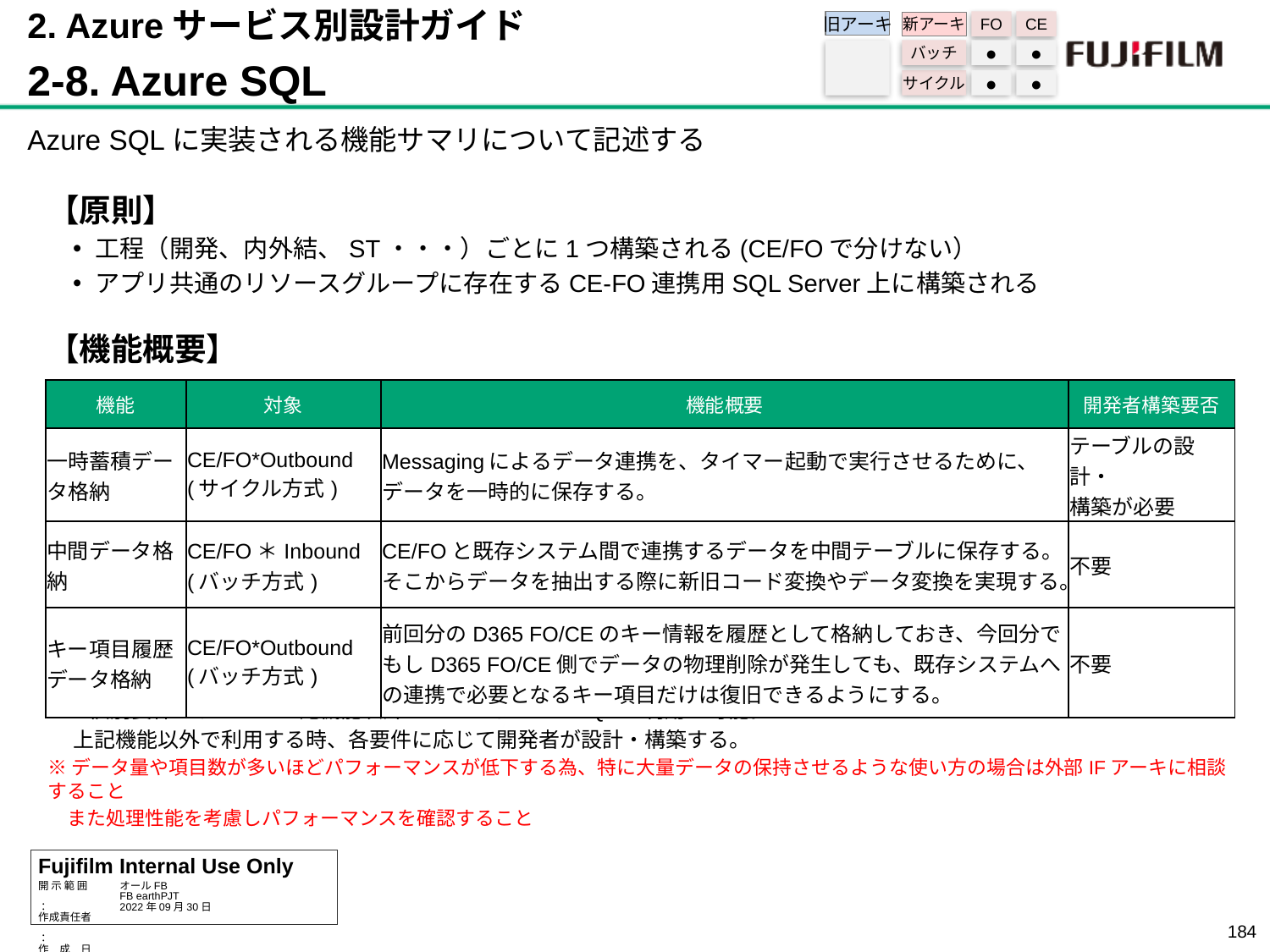

2. Azureサービス別設計ガイド
2-8. Azure SQL
旧アーキ
FO
CE
新アーキ
バッチ
●
●
サイクル
●
●

Azure SQLに実装される機能サマリについて記述する
【原則】
工程（開発、内外結、ST・・・）ごとに1つ構築される(CE/FOで分けない）
アプリ共通のリソースグループに存在するCE-FO連携用SQL Server上に構築される
【機能概要】

※IF個別要件によっては上記機能以外においてもAzure SQLの利用は可能。
　 上記機能以外で利用する時、各要件に応じて開発者が設計・構築する。
※データ量や項目数が多いほどパフォーマンスが低下する為、特に大量データの保持させるような使い方の場合は外部IFアーキに相談すること
　また処理性能を考慮しパフォーマンスを確認すること
| 機能 | 対象 | 機能概要 | 開発者構築要否 |
| --- | --- | --- | --- |
| 一時蓄積データ格納 | CE/FO\*Outbound (サイクル方式) | Messagingによるデータ連携を、タイマー起動で実行させるために、データを一時的に保存する。 | テーブルの設計・ 構築が必要 |
| 中間データ格納 | CE/FO＊Inbound (バッチ方式) | CE/FOと既存システム間で連携するデータを中間テーブルに保存する。そこからデータを抽出する際に新旧コード変換やデータ変換を実現する。 | 不要 |
| キー項目履歴データ格納 | CE/FO\*Outbound (バッチ方式) | 前回分のD365 FO/CEのキー情報を履歴として格納しておき、今回分でもしD365 FO/CE側でデータの物理削除が発生しても、既存システムへの連携で必要となるキー項目だけは復旧できるようにする。 | 不要 |
184